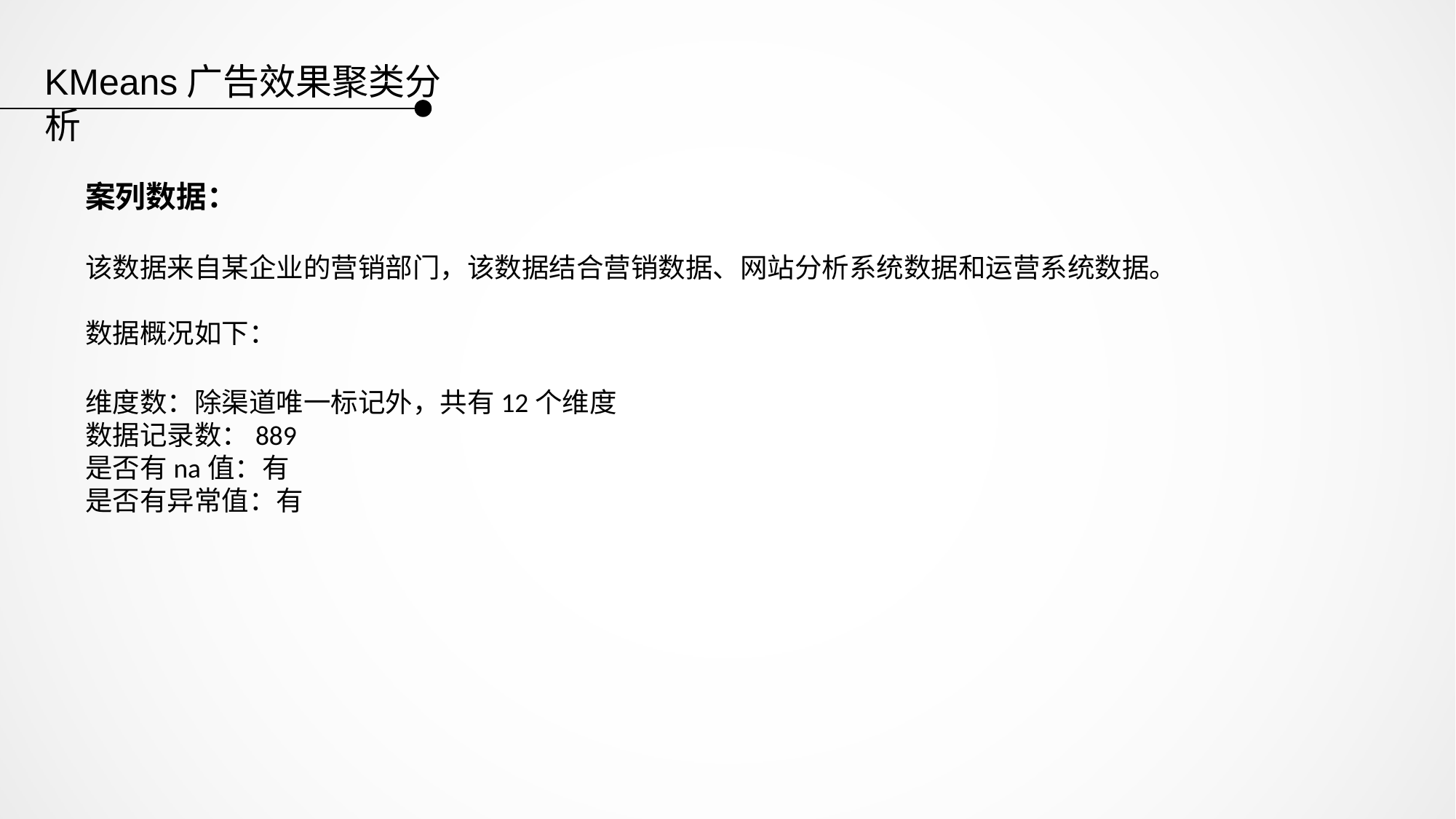

KMeans广告效果聚类分析

案列数据：

该数据来自某企业的营销部门，该数据结合营销数据、网站分析系统数据和运营系统数据。

数据概况如下：

维度数：除渠道唯一标记外，共有12个维度
数据记录数：889
是否有na值：有
是否有异常值：有